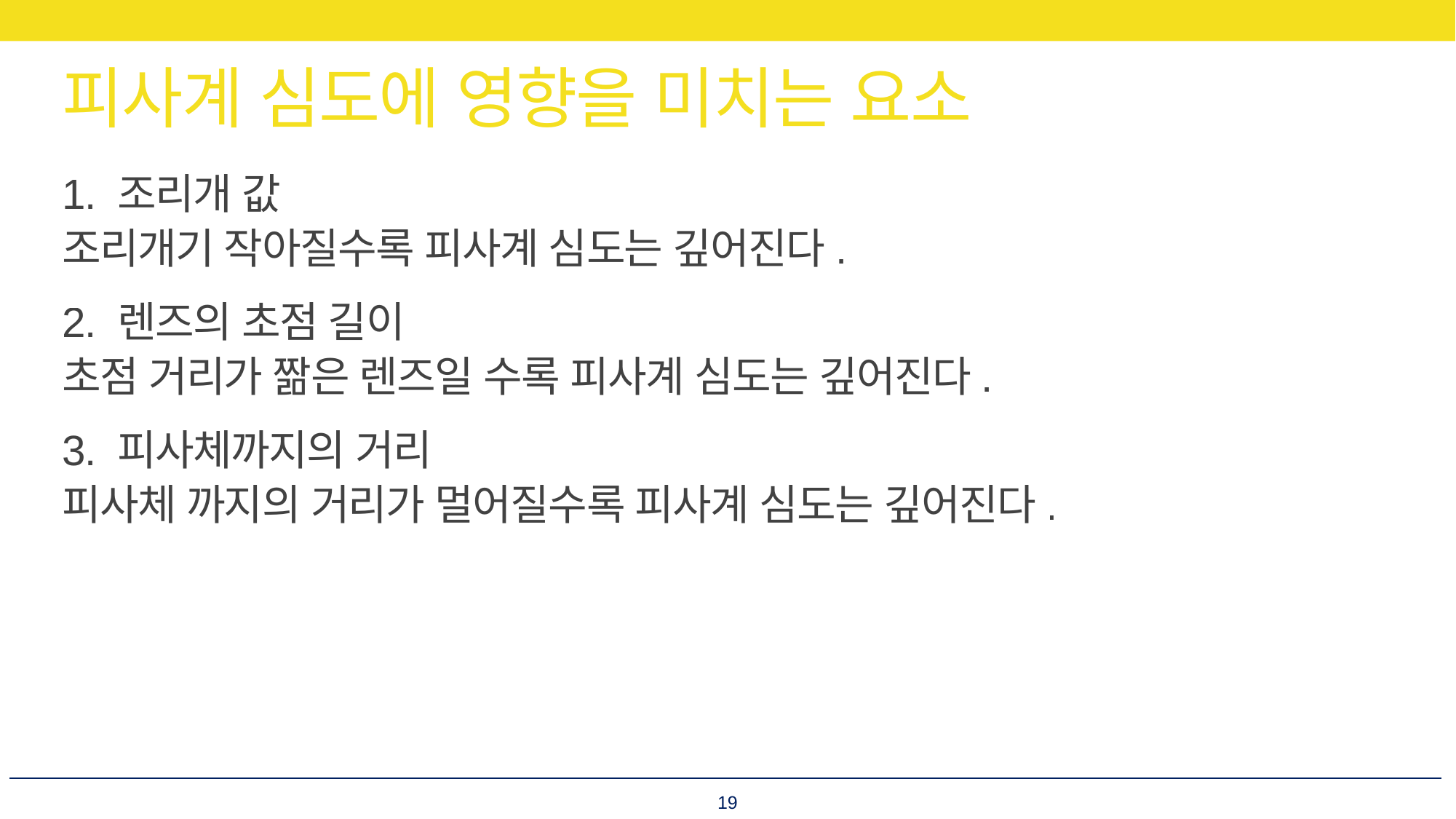

# 피사계 심도에 영향을 미치는 요소
1. 조리개 값
조리개기 작아질수록 피사계 심도는 깊어진다.

2. 렌즈의 초점 길이
초점 거리가 짦은 렌즈일 수록 피사계 심도는 깊어진다.

3. 피사체까지의 거리
피사체 까지의 거리가 멀어질수록 피사계 심도는 깊어진다.
19